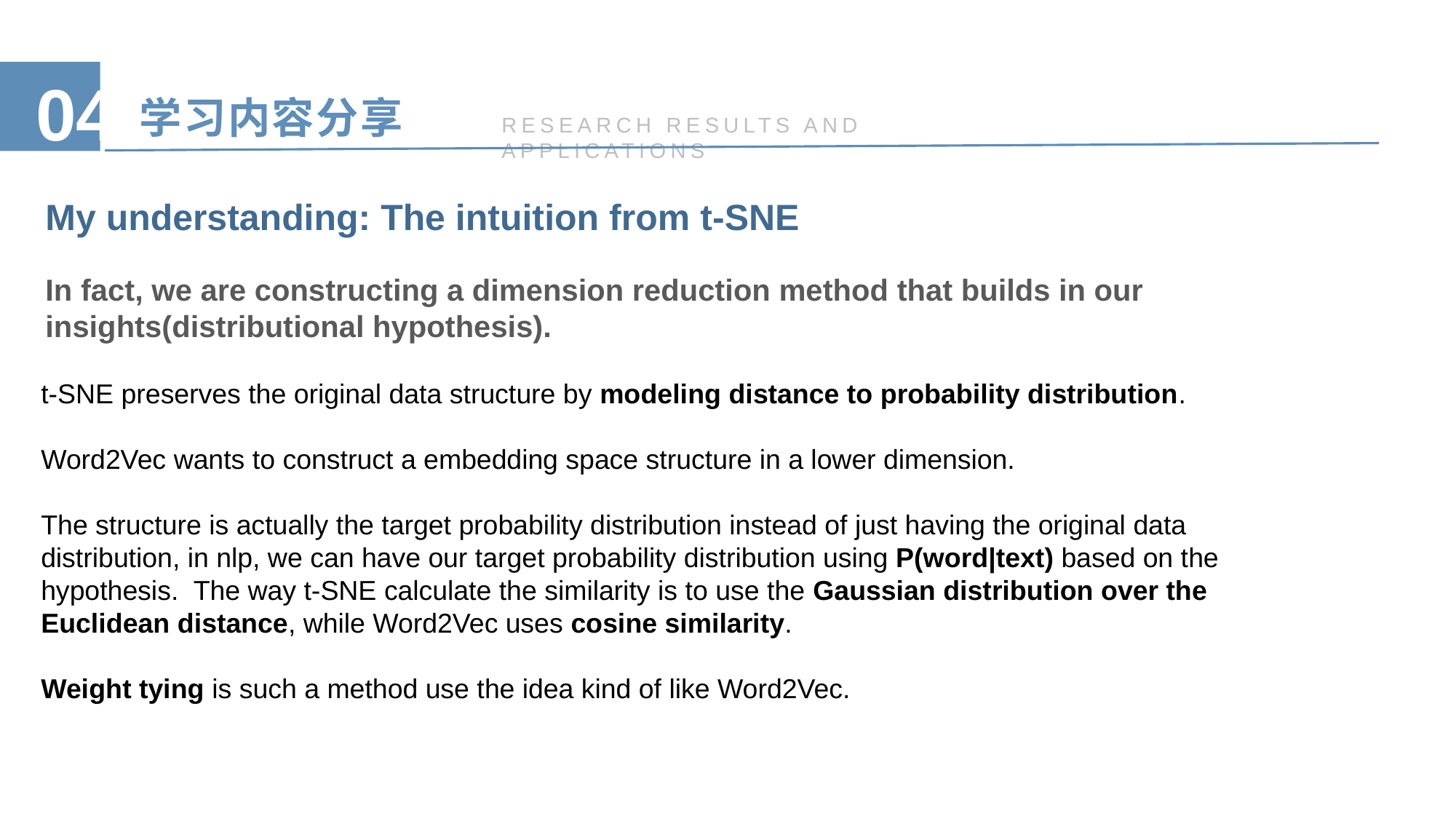

04
学习内容分享
RESEARCH RESULTS AND APPLICATIONS
My understanding: The intuition from t-SNE

In fact, we are constructing a dimension reduction method that builds in our insights(distributional hypothesis).
t-SNE preserves the original data structure by modeling distance to probability distribution.

Word2Vec wants to construct a embedding space structure in a lower dimension.

The structure is actually the target probability distribution instead of just having the original data distribution, in nlp, we can have our target probability distribution using P(word|text) based on the hypothesis.  The way t-SNE calculate the similarity is to use the Gaussian distribution over the Euclidean distance, while Word2Vec uses cosine similarity.

Weight tying is such a method use the idea kind of like Word2Vec.